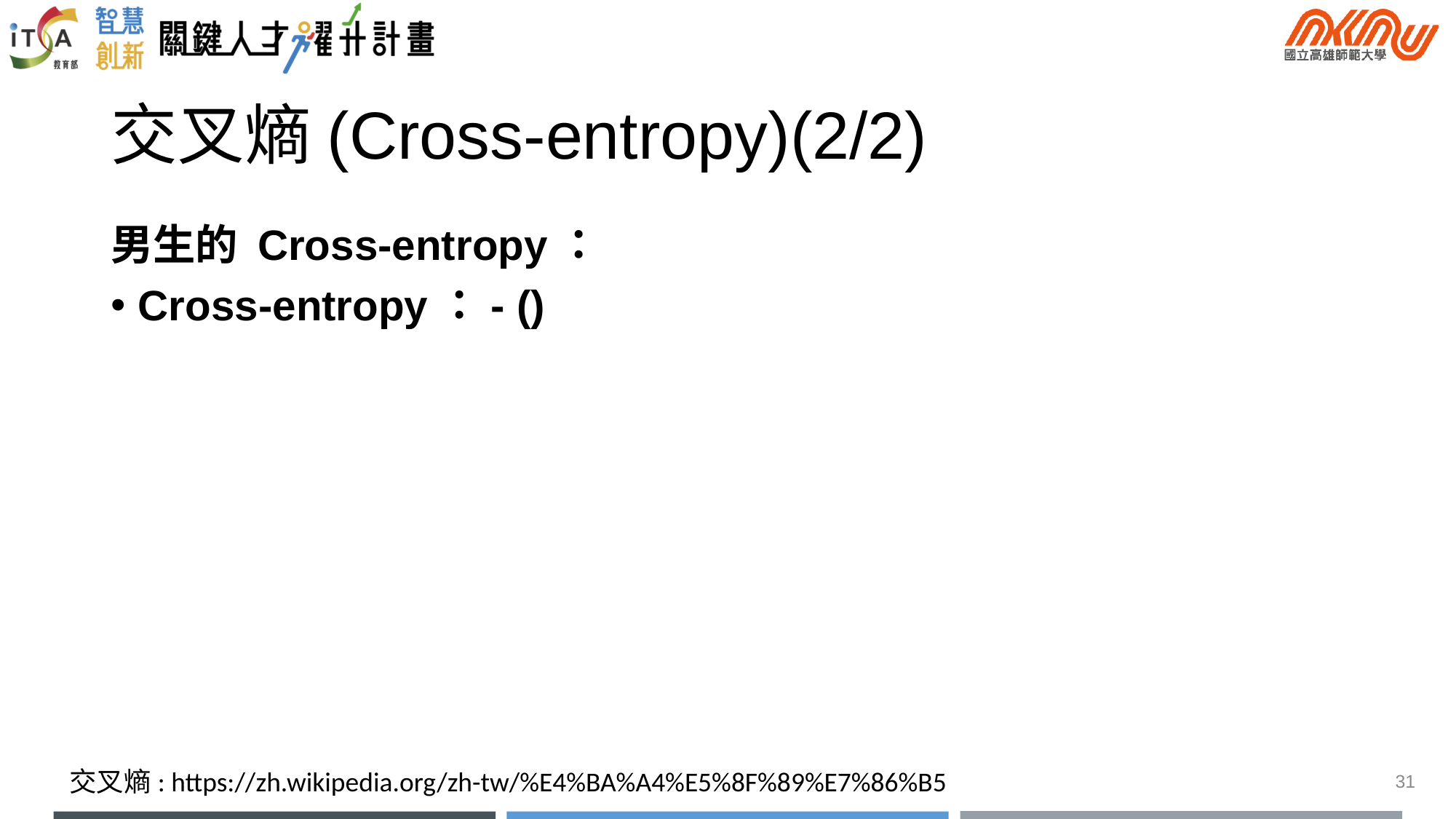

# 交叉熵(Cross-entropy)(2/2)
男生的 Cross-entropy：
Cross-entropy：- ()
交叉熵: https://zh.wikipedia.org/zh-tw/%E4%BA%A4%E5%8F%89%E7%86%B5
31